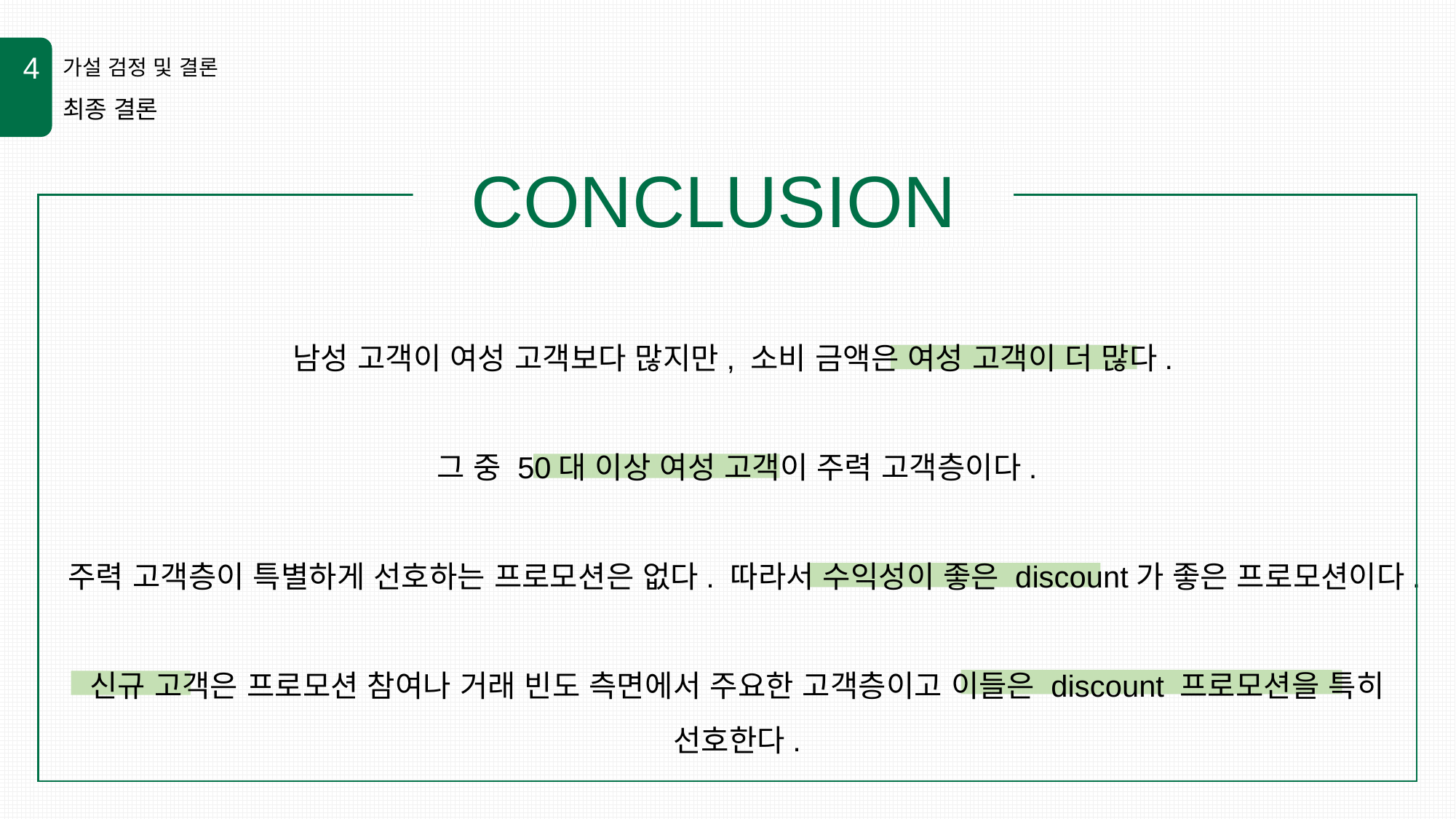

4
가설 검정 및 결론
최종 결론
CONCLUSION

남성 고객이 여성 고객보다 많지만, 소비 금액은 여성 고객이 더 많다.

그 중 50대 이상 여성 고객이 주력 고객층이다.

주력 고객층이 특별하게 선호하는 프로모션은 없다. 따라서 수익성이 좋은 discount가 좋은 프로모션이다.

신규 고객은 프로모션 참여나 거래 빈도 측면에서 주요한 고객층이고 이들은 discount 프로모션을 특히 선호한다.